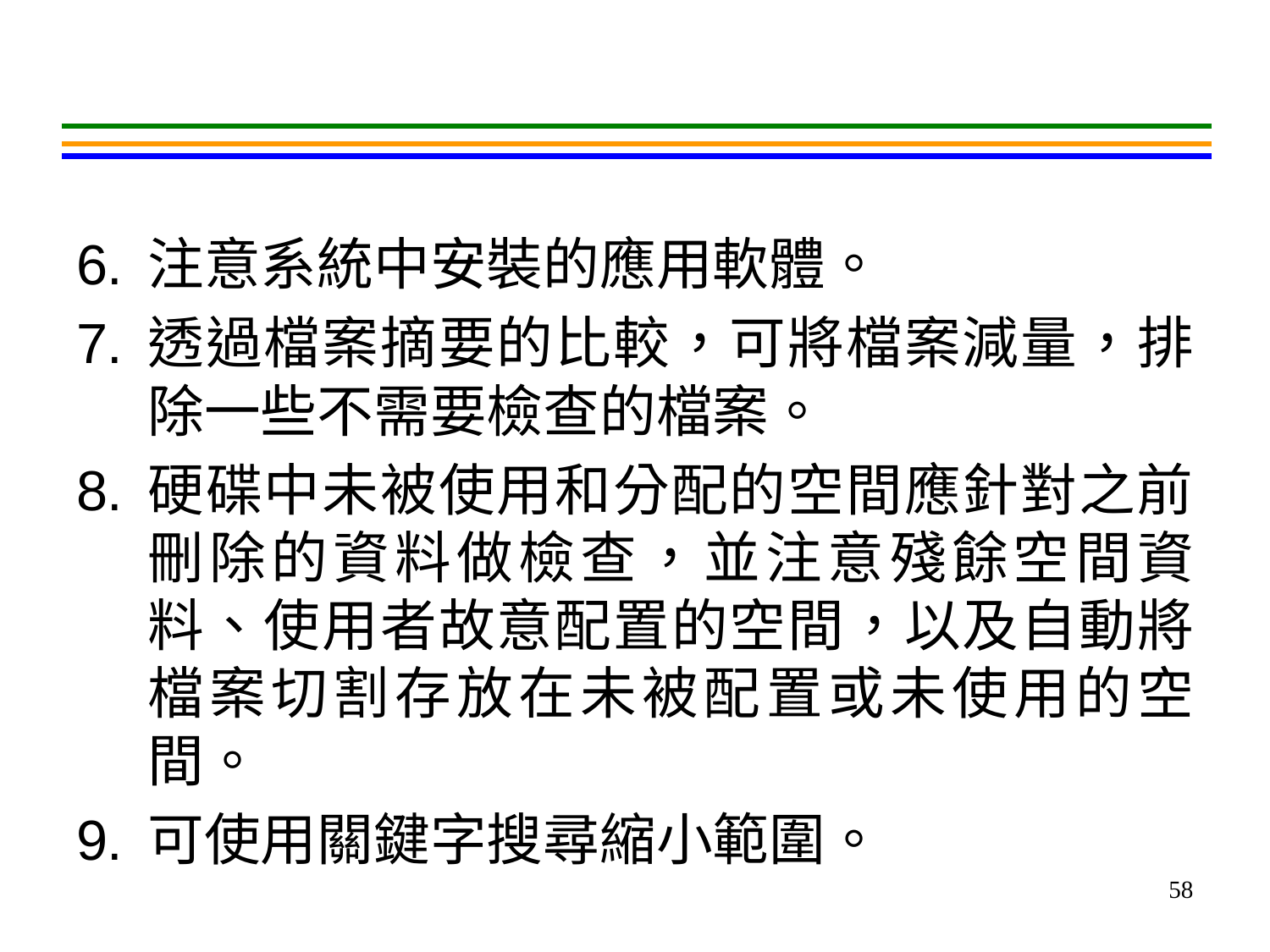

#
注意系統中安裝的應用軟體。
透過檔案摘要的比較，可將檔案減量，排除一些不需要檢查的檔案。
硬碟中未被使用和分配的空間應針對之前刪除的資料做檢查，並注意殘餘空間資料、使用者故意配置的空間，以及自動將檔案切割存放在未被配置或未使用的空間。
可使用關鍵字搜尋縮小範圍。

58